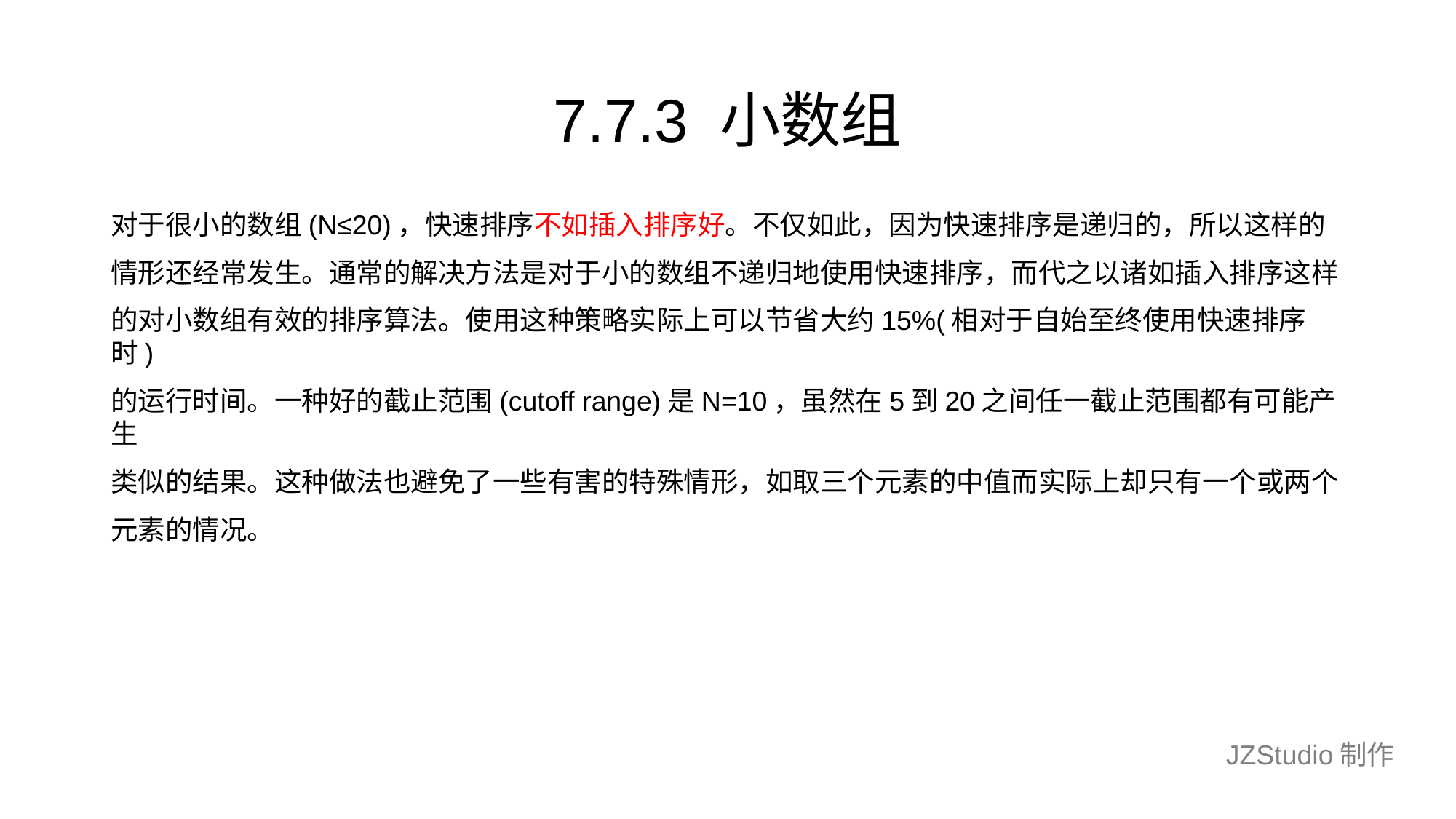

# 7.7.3 小数组
对于很小的数组(N≤20)，快速排序不如插入排序好。不仅如此，因为快速排序是递归的，所以这样的
情形还经常发生。通常的解决方法是对于小的数组不递归地使用快速排序，而代之以诸如插入排序这样
的对小数组有效的排序算法。使用这种策略实际上可以节省大约15%(相对于自始至终使用快速排序时)
的运行时间。一种好的截止范围(cutoff range)是N=10，虽然在5到20之间任一截止范围都有可能产生
类似的结果。这种做法也避免了一些有害的特殊情形，如取三个元素的中值而实际上却只有一个或两个
元素的情况。